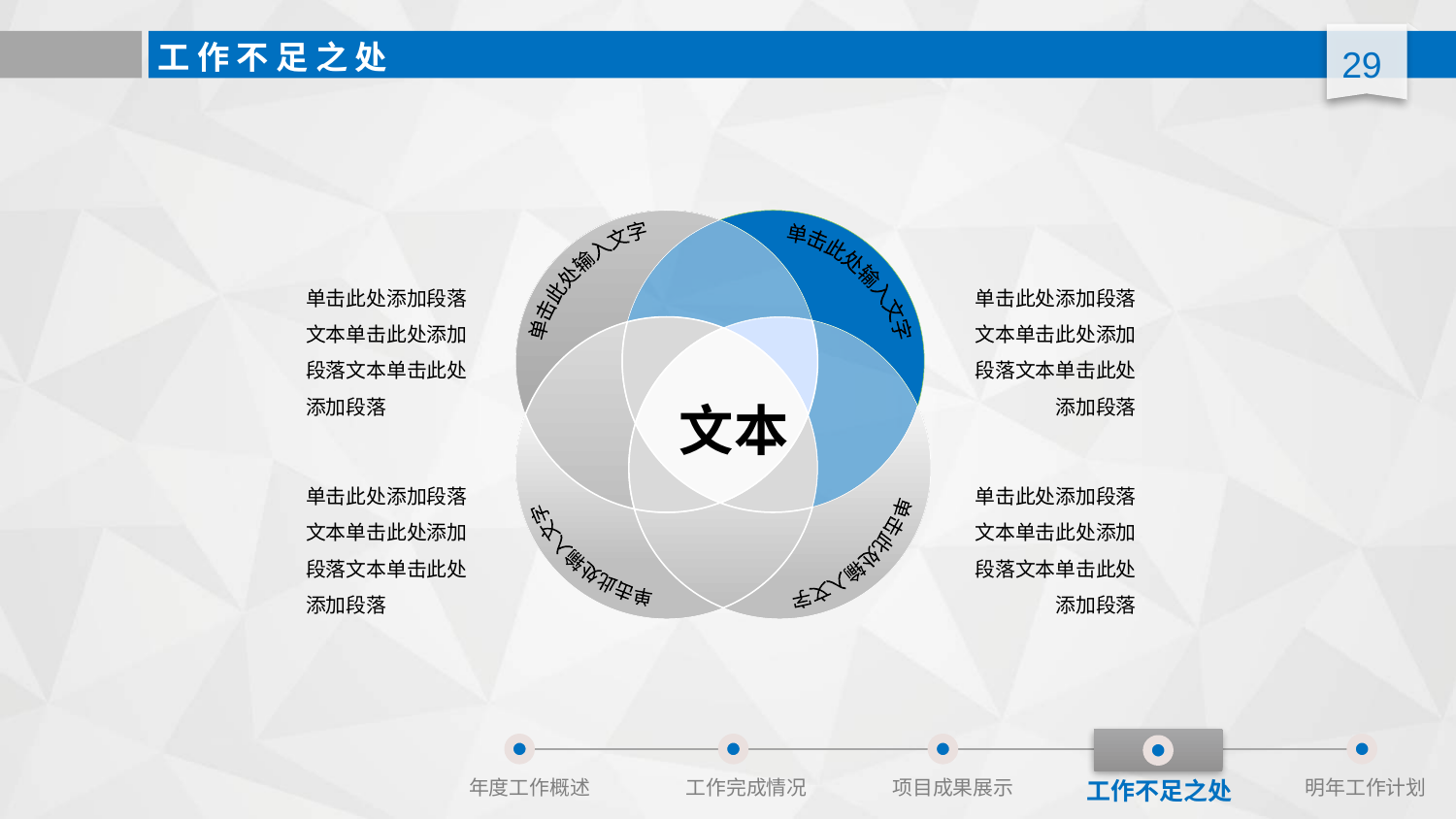

工 作 不 足 之 处

单击此处输入文字
单击此处输入文字
单击此处添加段落文本单击此处添加段落文本单击此处添加段落
单击此处添加段落文本单击此处添加段落文本单击此处添加段落
文本
单击此处添加段落文本单击此处添加段落文本单击此处添加段落
单击此处添加段落文本单击此处添加段落文本单击此处添加段落
单击此处输入文字
单击此处输入文字